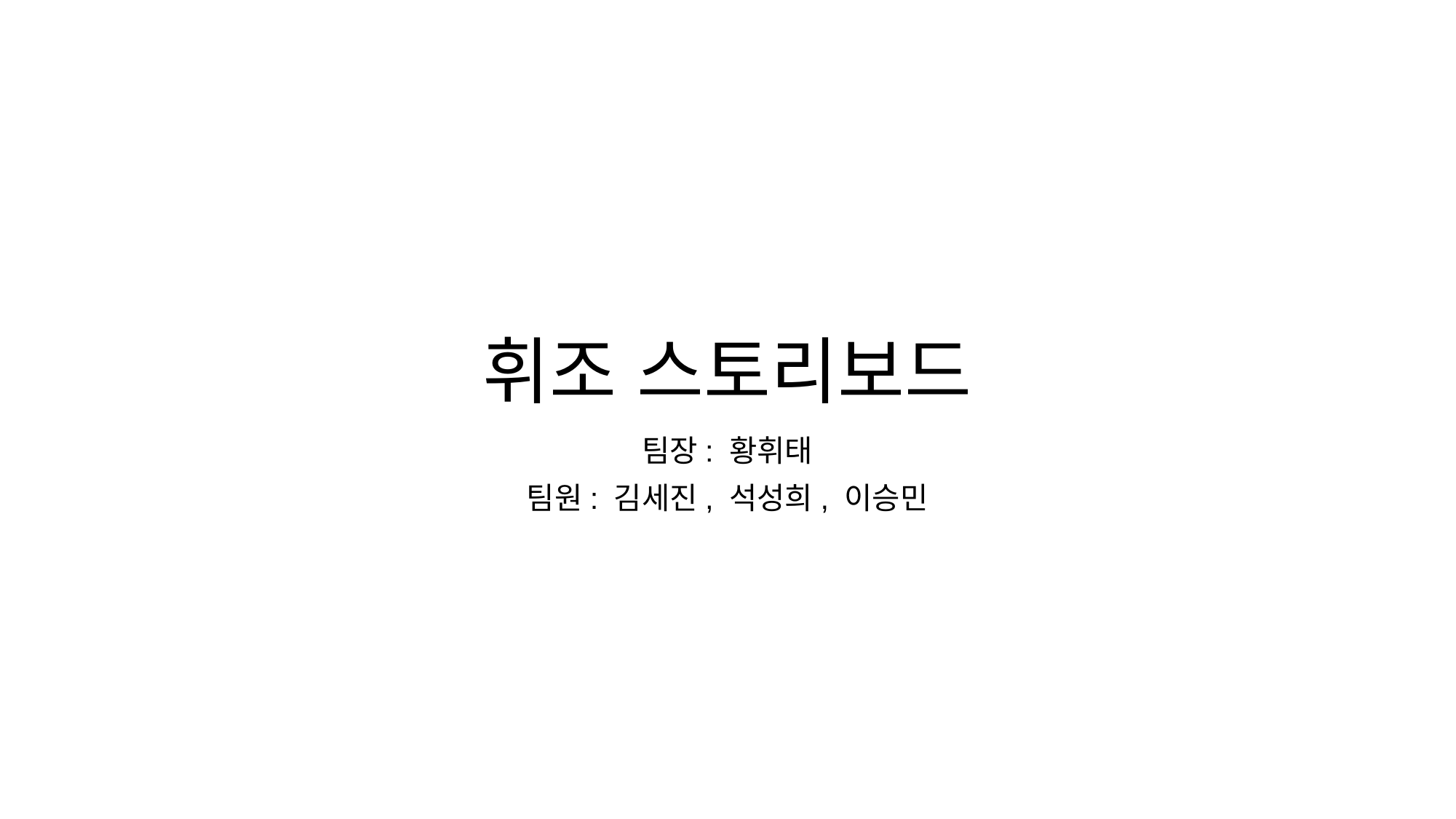

# 휘조 스토리보드
팀장: 황휘태
팀원: 김세진, 석성희, 이승민